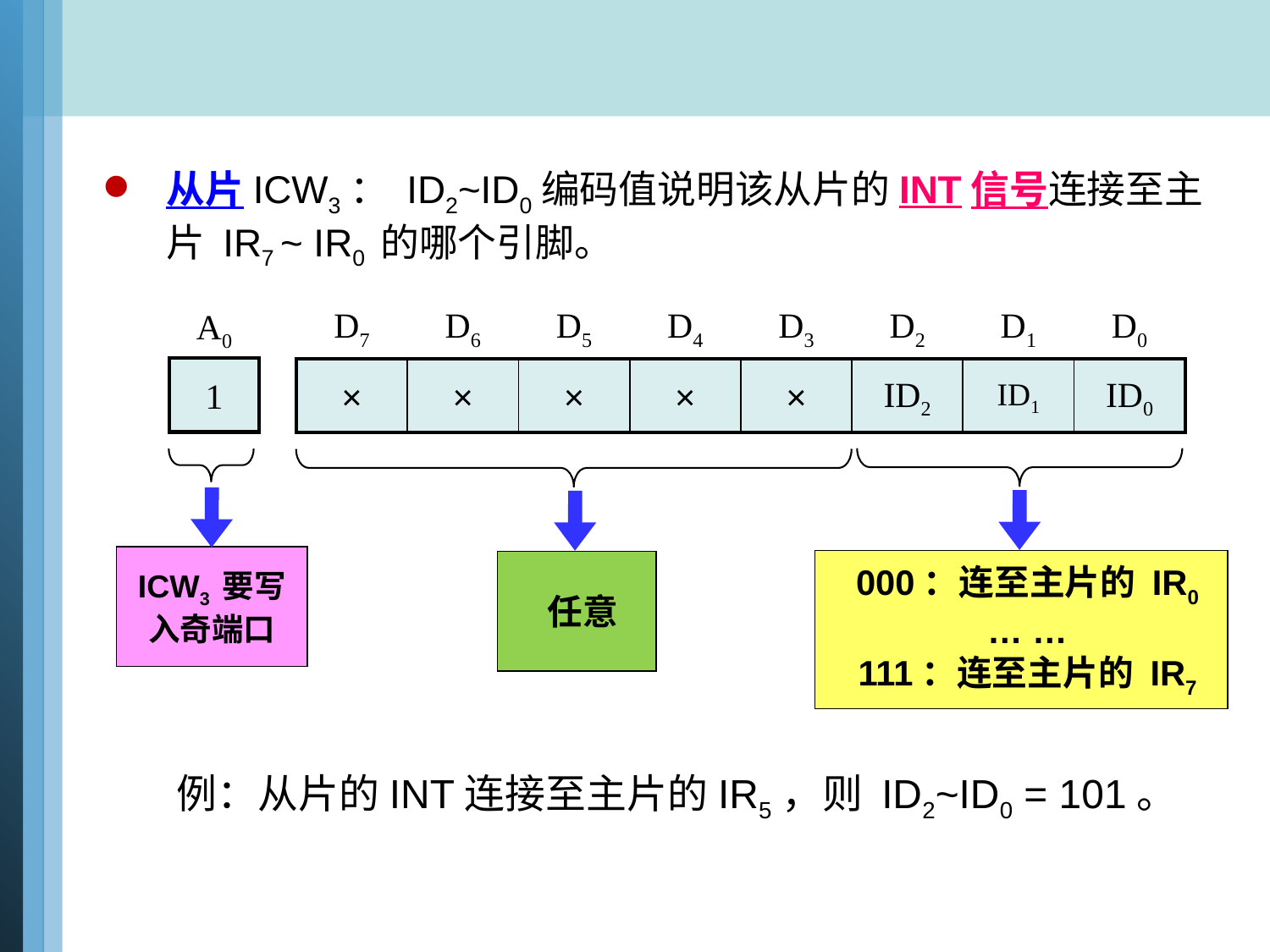

从片ICW3： ID2~ID0编码值说明该从片的INT信号连接至主片 IR7 ~ IR0 的哪个引脚。

| D7 | D6 | D5 | D4 | D3 | D2 | D1 | D0 |
| --- | --- | --- | --- | --- | --- | --- | --- |
| A0 |
| --- |
| 1 |
| --- |
| × | × | × | × | × | ID2 | ID1 | ID0 |
| --- | --- | --- | --- | --- | --- | --- | --- |

000：连至主片的 IR0
… …
111：连至主片的 IR7

ICW3 要写入奇端口

任意
例：从片的INT连接至主片的IR5，则 ID2~ID0 = 101。

123